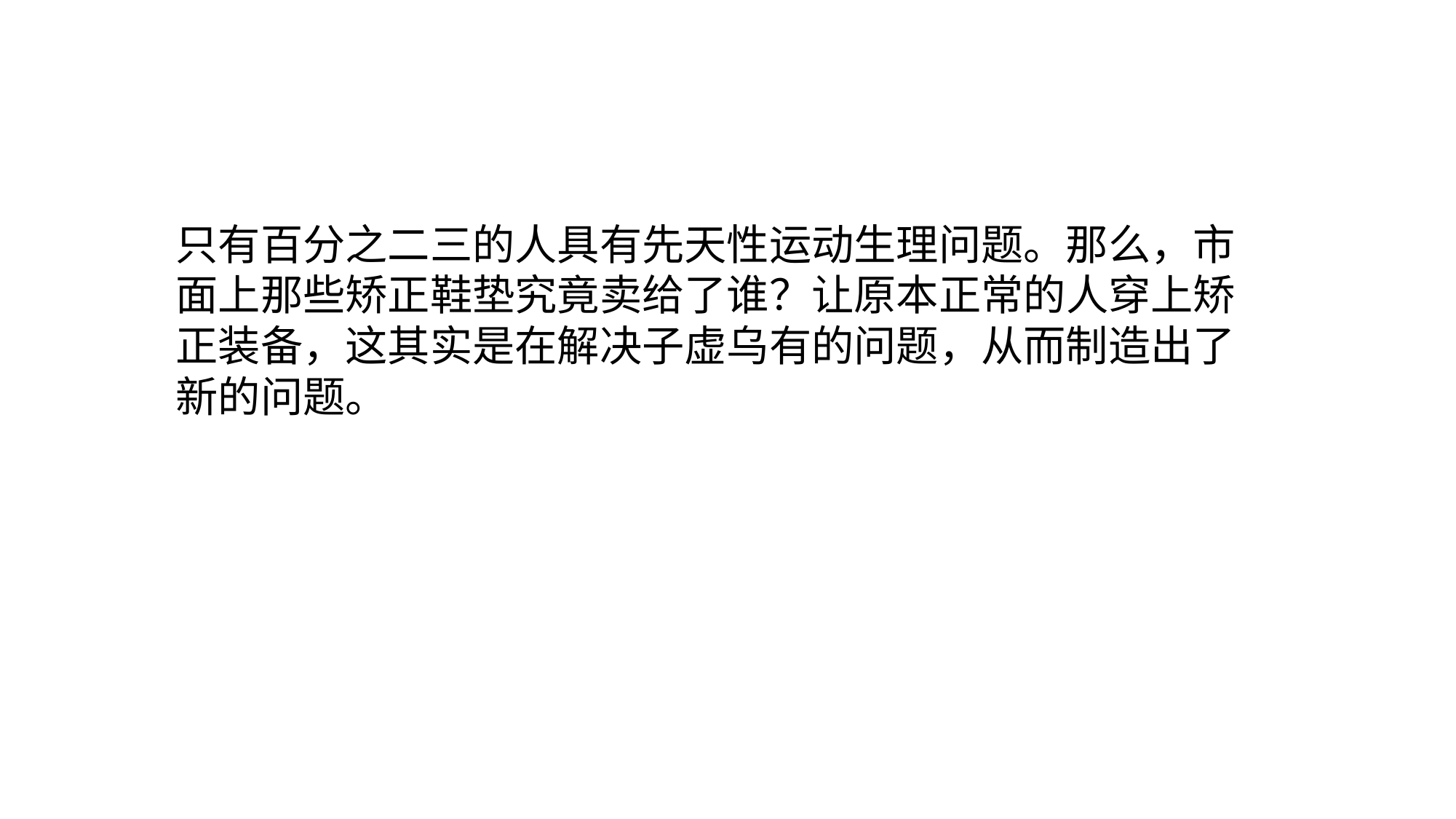

只有百分之二三的人具有先天性运动生理问题。那么，市面上那些矫正鞋垫究竟卖给了谁？让原本正常的人穿上矫正装备，这其实是在解决子虚乌有的问题，从而制造出了新的问题。